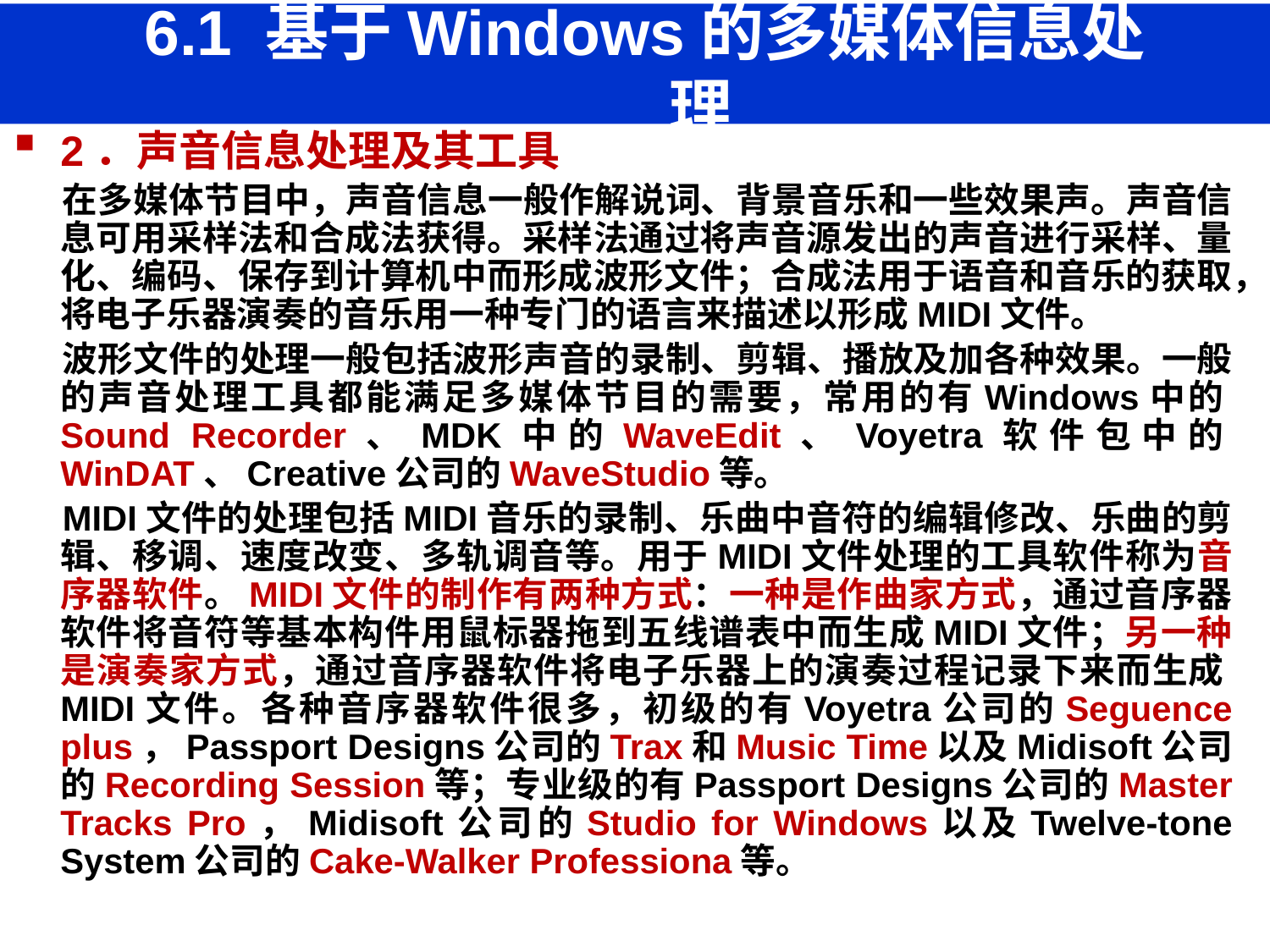

# 6.1 基于Windows的多媒体信息处理
2．声音信息处理及其工具
     在多媒体节目中，声音信息一般作解说词、背景音乐和一些效果声。声音信息可用采样法和合成法获得。采样法通过将声音源发出的声音进行采样、量化、编码、保存到计算机中而形成波形文件；合成法用于语音和音乐的获取，将电子乐器演奏的音乐用一种专门的语言来描述以形成MIDI文件。
     波形文件的处理一般包括波形声音的录制、剪辑、播放及加各种效果。一般的声音处理工具都能满足多媒体节目的需要，常用的有Windows中的Sound Recorder、MDK中的WaveEdit、Voyetra软件包中的WinDAT、Creative公司的WaveStudio等。
     MIDI文件的处理包括MIDI音乐的录制、乐曲中音符的编辑修改、乐曲的剪辑、移调、速度改变、多轨调音等。用于MIDI文件处理的工具软件称为音序器软件。MIDI文件的制作有两种方式：一种是作曲家方式，通过音序器软件将音符等基本构件用鼠标器拖到五线谱表中而生成MIDI文件；另一种是演奏家方式，通过音序器软件将电子乐器上的演奏过程记录下来而生成MIDI文件。各种音序器软件很多，初级的有Voyetra公司的Seguence plus，Passport Designs公司的Trax和Music Time以及Midisoft公司的Recording Session等；专业级的有Passport Designs公司的Master Tracks Pro，Midisoft公司的Studio for Windows以及Twelve-tone System公司的Cake-Walker Professiona等。